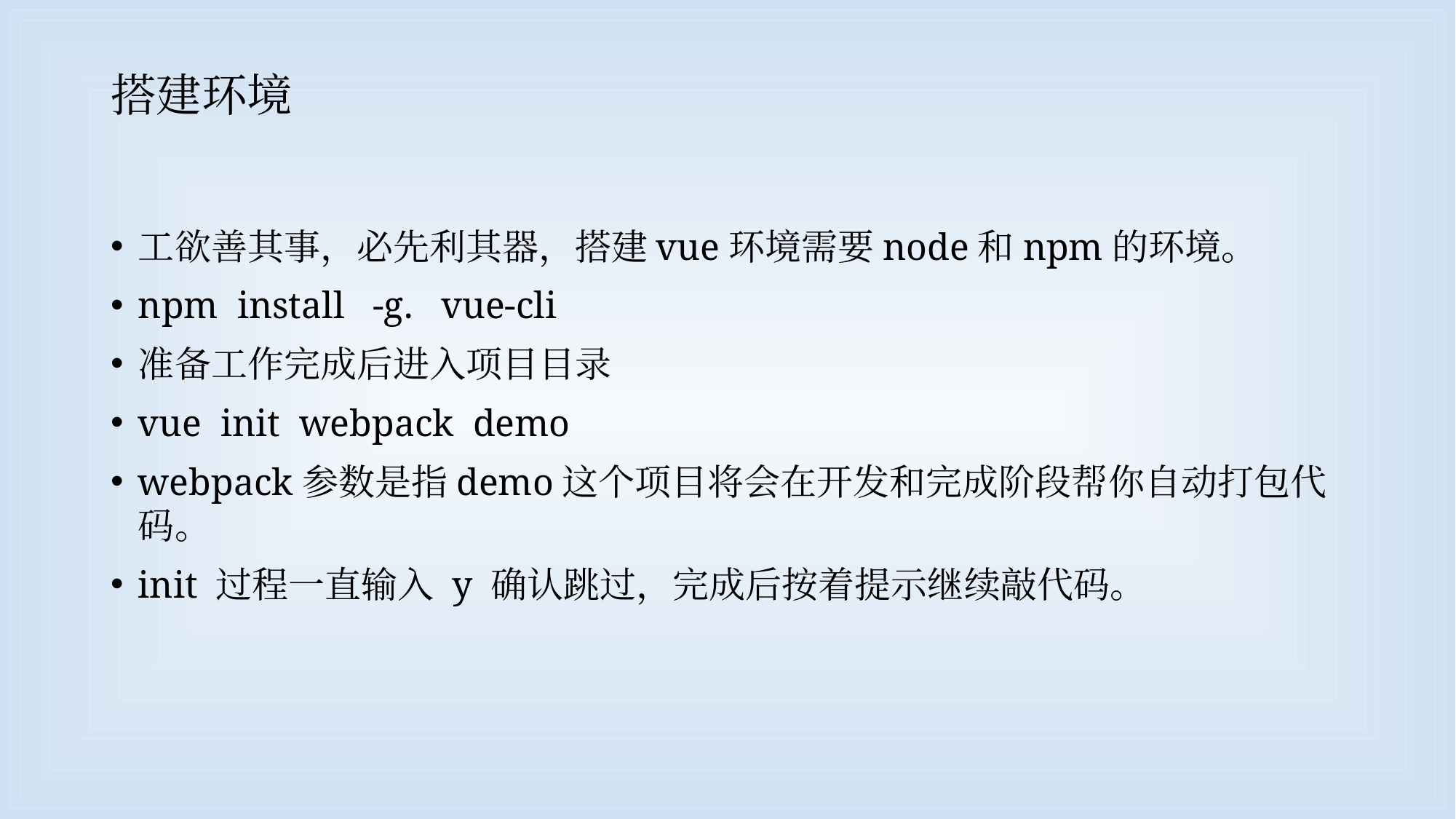

# 搭建环境
工欲善其事，必先利其器，搭建vue环境需要node和npm的环境。
npm  install   -g.   vue-cli
准备工作完成后进入项目目录
vue  init  webpack  demo
webpack参数是指demo这个项目将会在开发和完成阶段帮你自动打包代码。
init 过程一直输入 y 确认跳过，完成后按着提示继续敲代码。